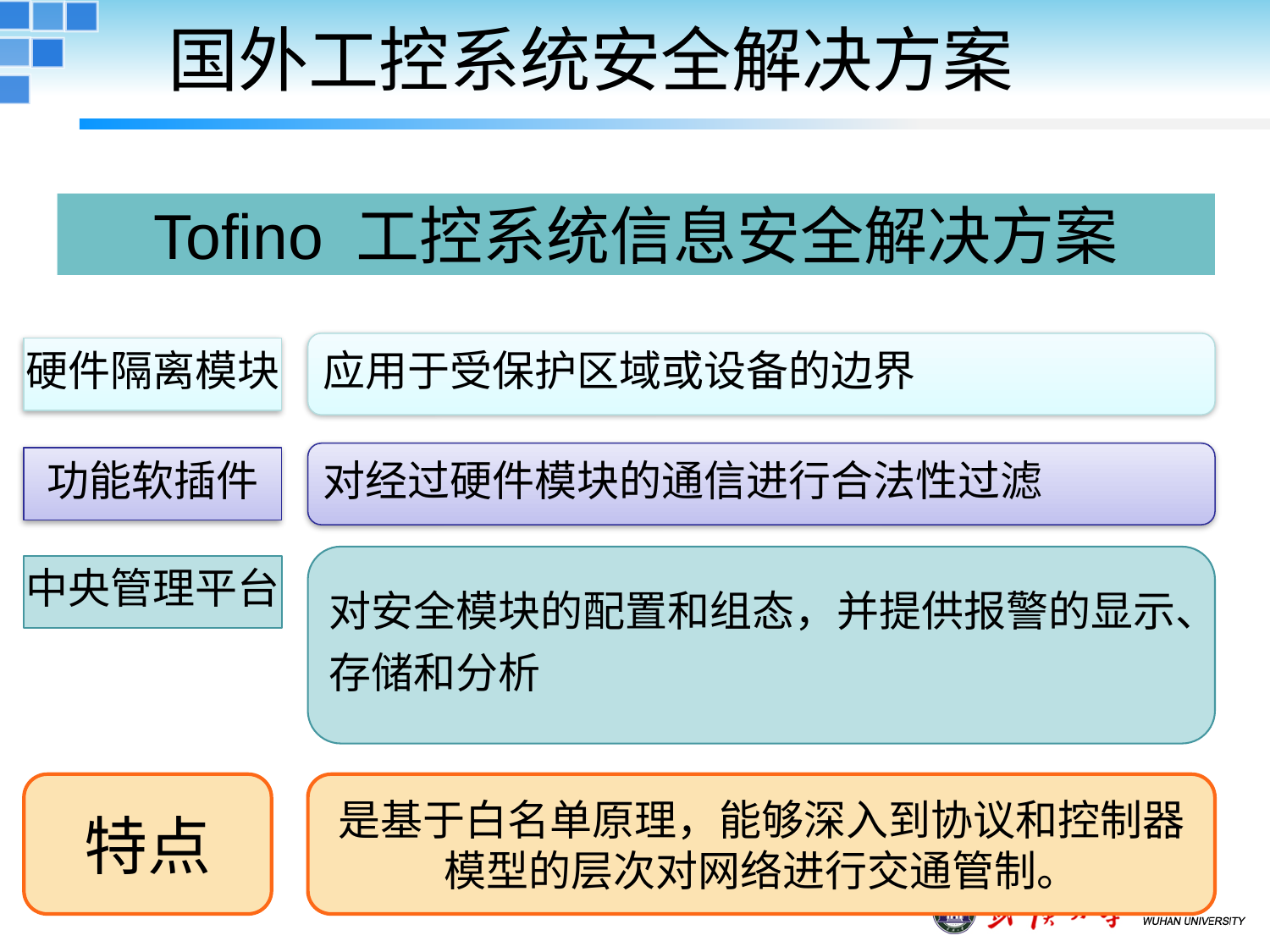

国外工控系统安全解决方案
Tofino 工控系统信息安全解决方案
应用于受保护区域或设备的边界
硬件隔离模块
对经过硬件模块的通信进行合法性过滤
功能软插件
对安全模块的配置和组态，并提供报警的显示、
存储和分析
中央管理平台
特点
是基于白名单原理，能够深入到协议和控制器模型的层次对网络进行交通管制。